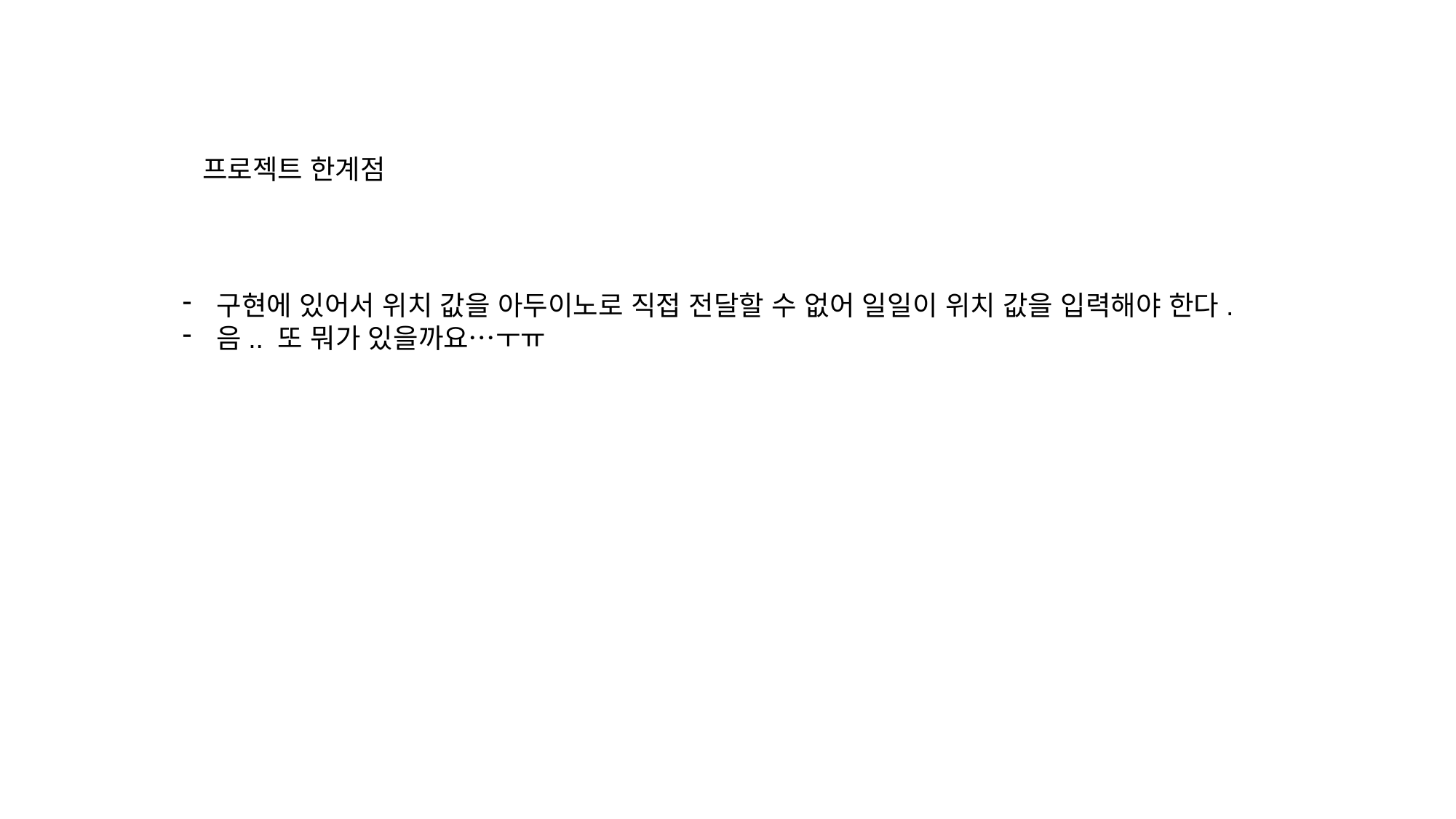

프로젝트 한계점
구현에 있어서 위치 값을 아두이노로 직접 전달할 수 없어 일일이 위치 값을 입력해야 한다.
음.. 또 뭐가 있을까요…ㅜㅠ